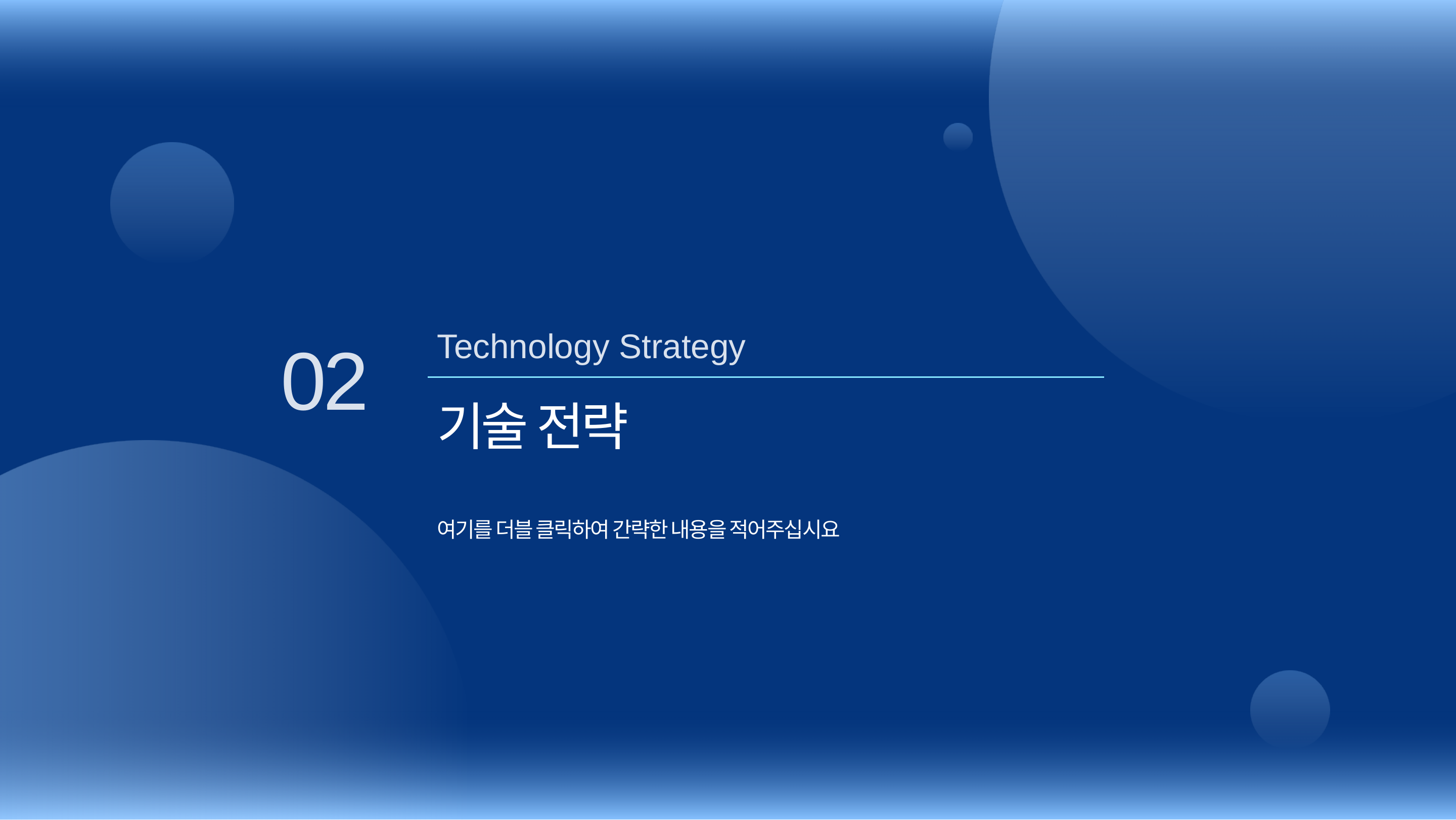

Technology Strategy
02
기술 전략
여기를 더블 클릭하여 간략한 내용을 적어주십시요